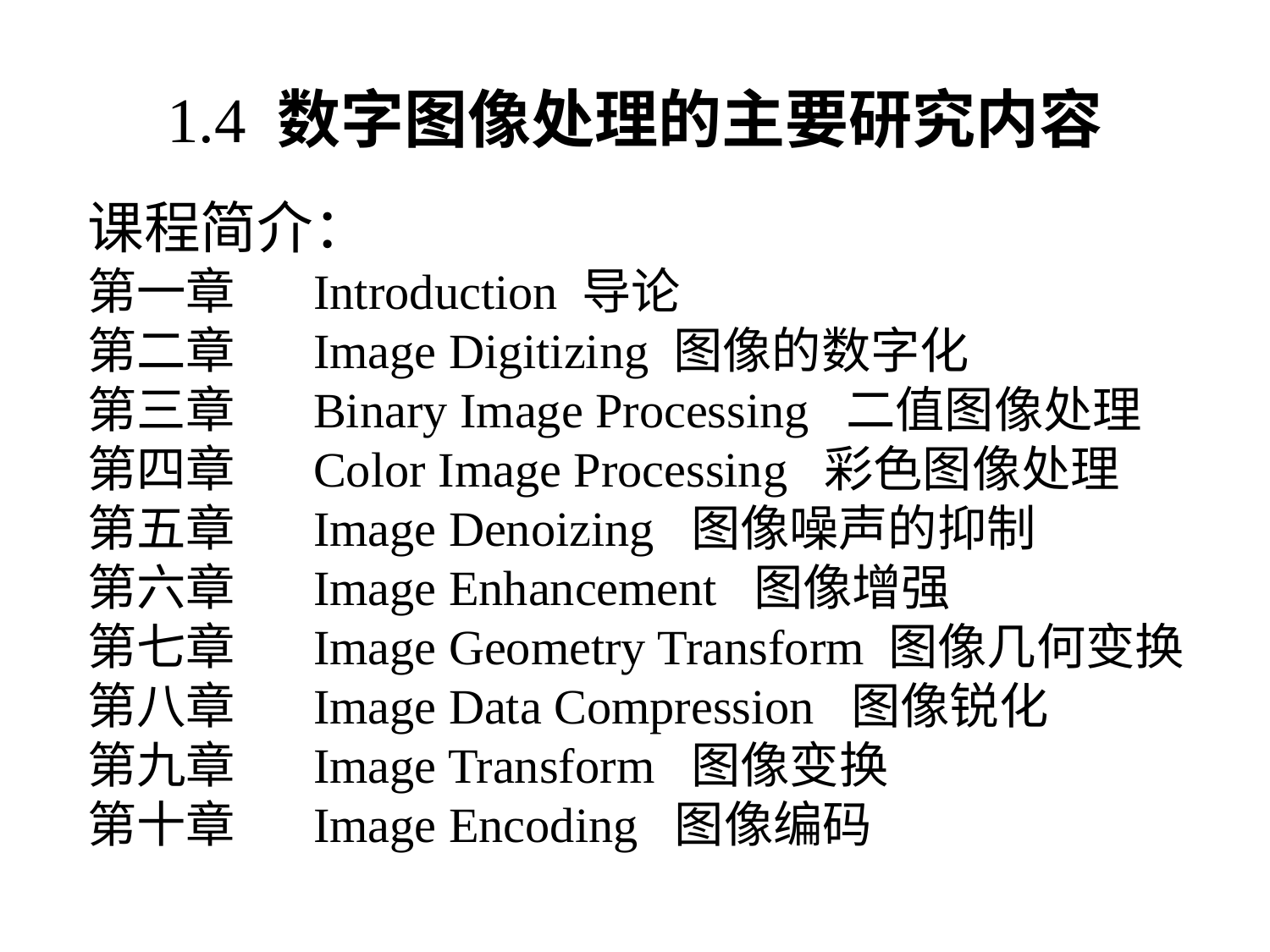

1.4 数字图像处理的主要研究内容

课程简介：
第一章      Introduction 导论
第二章      Image Digitizing 图像的数字化
第三章      Binary Image Processing  二值图像处理
第四章      Color Image Processing  彩色图像处理
第五章      Image Denoizing  图像噪声的抑制
第六章      Image Enhancement  图像增强
第七章      Image Geometry Transform 图像几何变换
第八章      Image Data Compression  图像锐化
第九章      Image Transform  图像变换
第十章      Image Encoding  图像编码